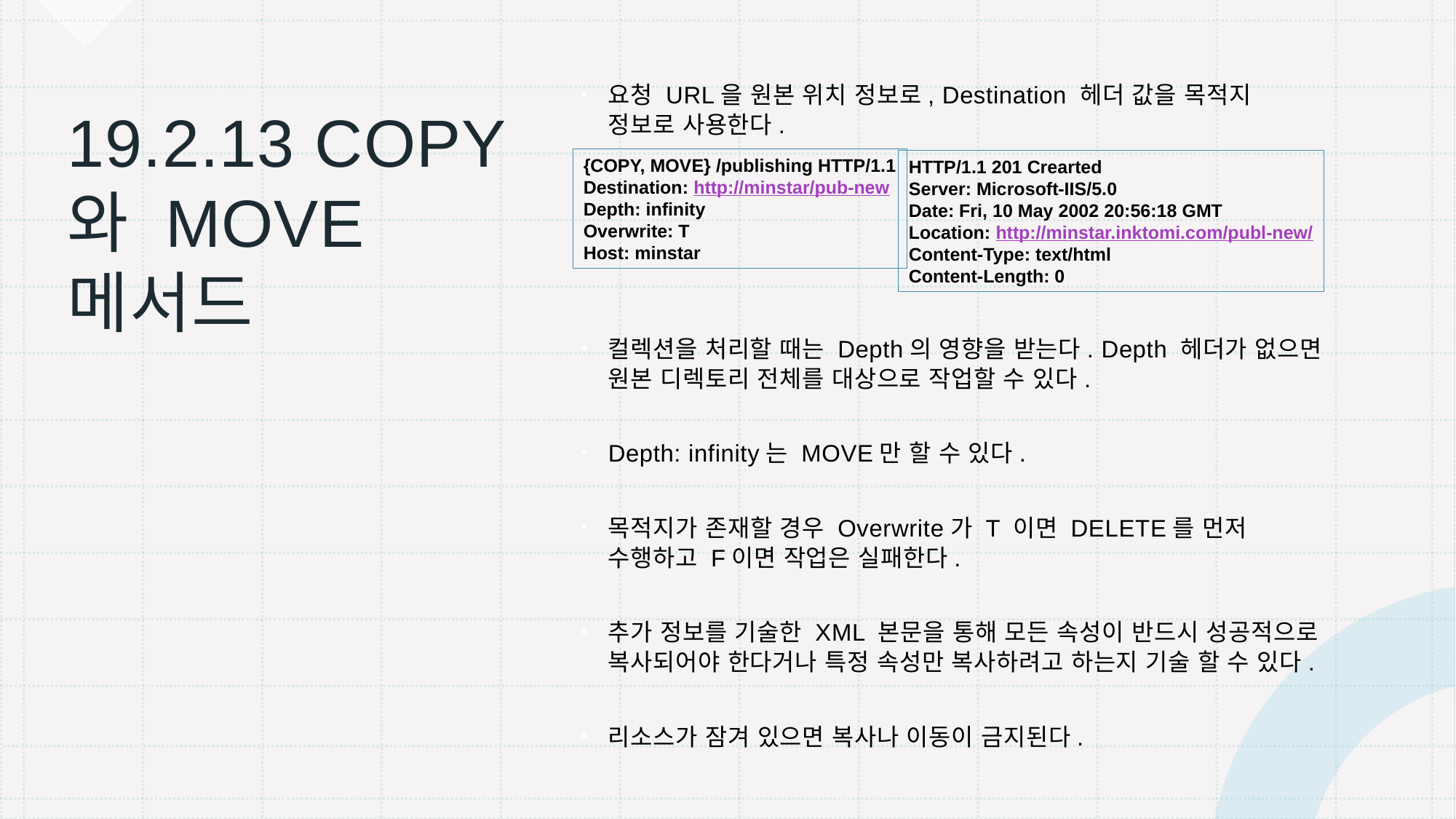

요청 URL을 원본 위치 정보로, Destination 헤더 값을 목적지 정보로 사용한다.

컬렉션을 처리할 때는 Depth의 영향을 받는다. Depth 헤더가 없으면 원본 디렉토리 전체를 대상으로 작업할 수 있다.

Depth: infinity는 MOVE만 할 수 있다.

목적지가 존재할 경우 Overwrite가 T 이면 DELETE를 먼저 수행하고 F이면 작업은 실패한다.

추가 정보를 기술한 XML 본문을 통해 모든 속성이 반드시 성공적으로 복사되어야 한다거나 특정 속성만 복사하려고 하는지 기술 할 수 있다.

리소스가 잠겨 있으면 복사나 이동이 금지된다.
# 19.2.13 COPY와 MOVE 메서드
{COPY, MOVE} /publishing HTTP/1.1
Destination: http://minstar/pub-new
Depth: infinity
Overwrite: T
Host: minstar
HTTP/1.1 201 Crearted
Server: Microsoft-IIS/5.0
Date: Fri, 10 May 2002 20:56:18 GMT
Location: http://minstar.inktomi.com/publ-new/
Content-Type: text/html
Content-Length: 0